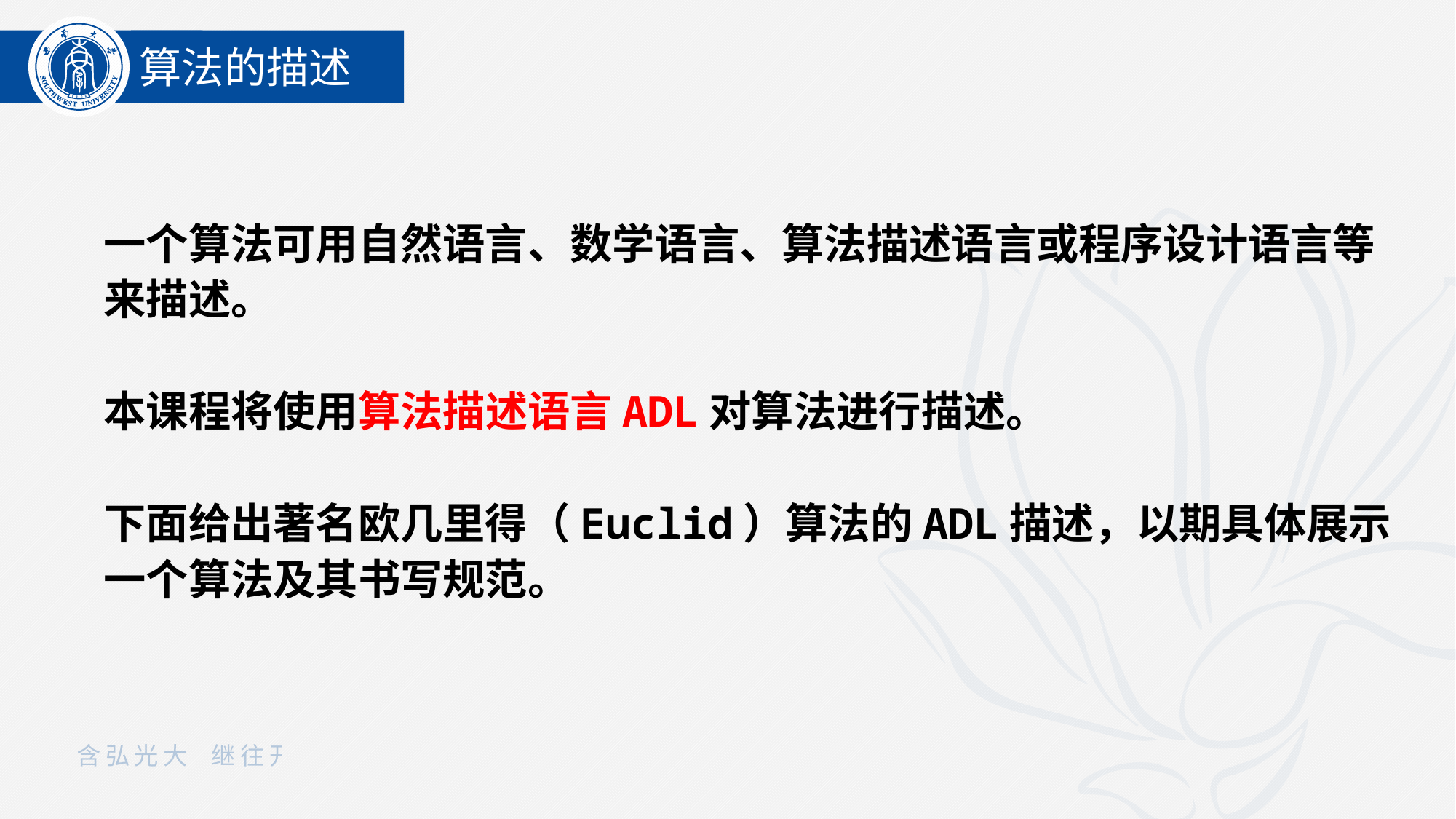

算法的描述
一个算法可用自然语言、数学语言、算法描述语言或程序设计语言等来描述。

本课程将使用算法描述语言ADL对算法进行描述。

下面给出著名欧几里得（Euclid）算法的ADL描述，以期具体展示一个算法及其书写规范。